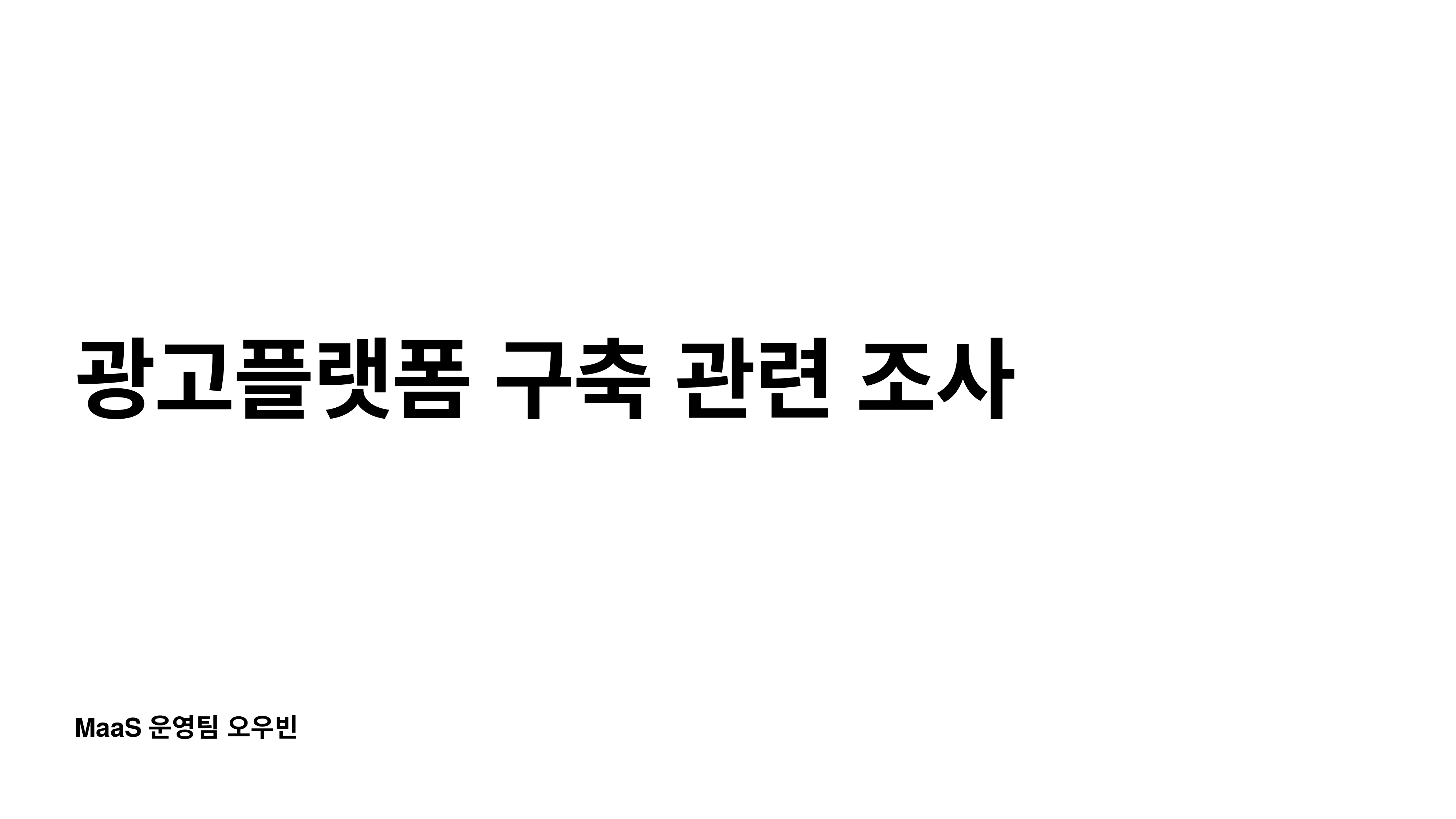

# 광고플랫폼 구축 관련 조사
MaaS운영팀 오우빈